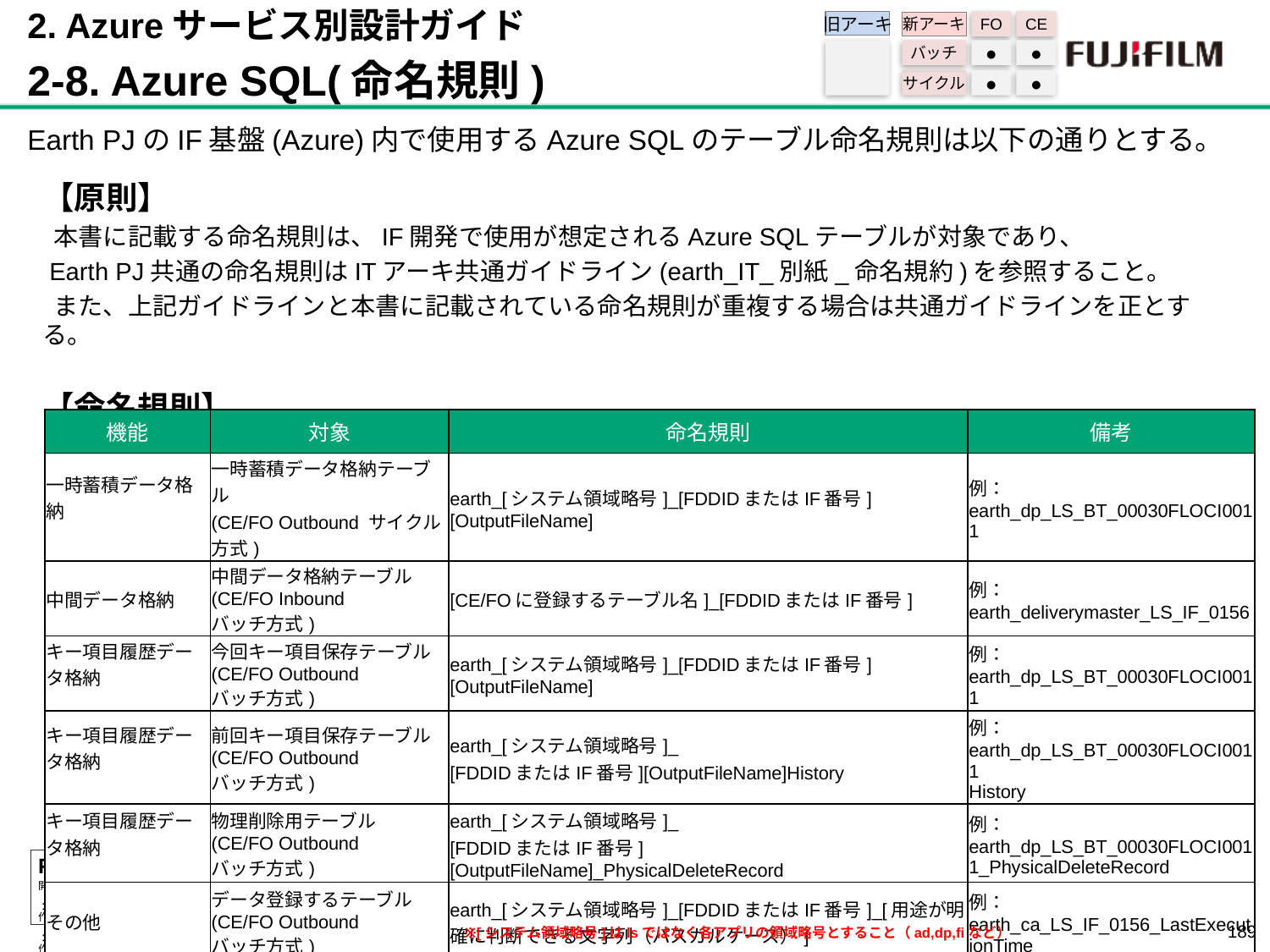

2. Azureサービス別設計ガイド
2-8. Azure SQL(命名規則)
旧アーキ
FO
CE
新アーキ
バッチ
●
●
サイクル
●
●

Earth PJのIF基盤(Azure)内で使用するAzure SQLのテーブル命名規則は以下の通りとする。
【原則】
 本書に記載する命名規則は、IF開発で使用が想定されるAzure SQLテーブルが対象であり、
 Earth PJ共通の命名規則はITアーキ共通ガイドライン(earth_IT_別紙_命名規約)を参照すること。
 また、上記ガイドラインと本書に記載されている命名規則が重複する場合は共通ガイドラインを正とする。

【命名規則】
| 機能 | 対象 | 命名規則 | 備考 |
| --- | --- | --- | --- |
| 一時蓄積データ格納 | 一時蓄積データ格納テーブル (CE/FO Outbound サイクル方式) | earth\_[システム領域略号]\_[FDDIDまたはIF番号][OutputFileName] | 例：earth\_dp\_LS\_BT\_00030FLOCI0011 |
| 中間データ格納 | 中間データ格納テーブル (CE/FO Inbound バッチ方式) | [CE/FOに登録するテーブル名]\_[FDDIDまたはIF番号] | 例：earth\_deliverymaster\_LS\_IF\_0156 |
| キー項目履歴データ格納 | 今回キー項目保存テーブル (CE/FO Outbound バッチ方式) | earth\_[システム領域略号]\_[FDDIDまたはIF番号][OutputFileName] | 例：earth\_dp\_LS\_BT\_00030FLOCI0011 |
| キー項目履歴データ格納 | 前回キー項目保存テーブル (CE/FO Outbound バッチ方式) | earth\_[システム領域略号]\_ [FDDIDまたはIF番号][OutputFileName]History | 例：earth\_dp\_LS\_BT\_00030FLOCI0011 History |
| キー項目履歴データ格納 | 物理削除用テーブル (CE/FO Outbound バッチ方式) | earth\_[システム領域略号]\_ [FDDIDまたはIF番号][OutputFileName]\_PhysicalDeleteRecord | 例：earth\_dp\_LS\_BT\_00030FLOCI0011\_PhysicalDeleteRecord |
| その他 | データ登録するテーブル (CE/FO Outbound バッチ方式) | earth\_[システム領域略号]\_[FDDIDまたはIF番号]\_[用途が明確に判断できる文字列（パスカルケース）] | 例：earth\_ca\_LS\_IF\_0156\_LastExecutionTime |
189
※[システム領域略号]はlsではなく各アプリの領域略号とすること（ad,dp,fiなど）